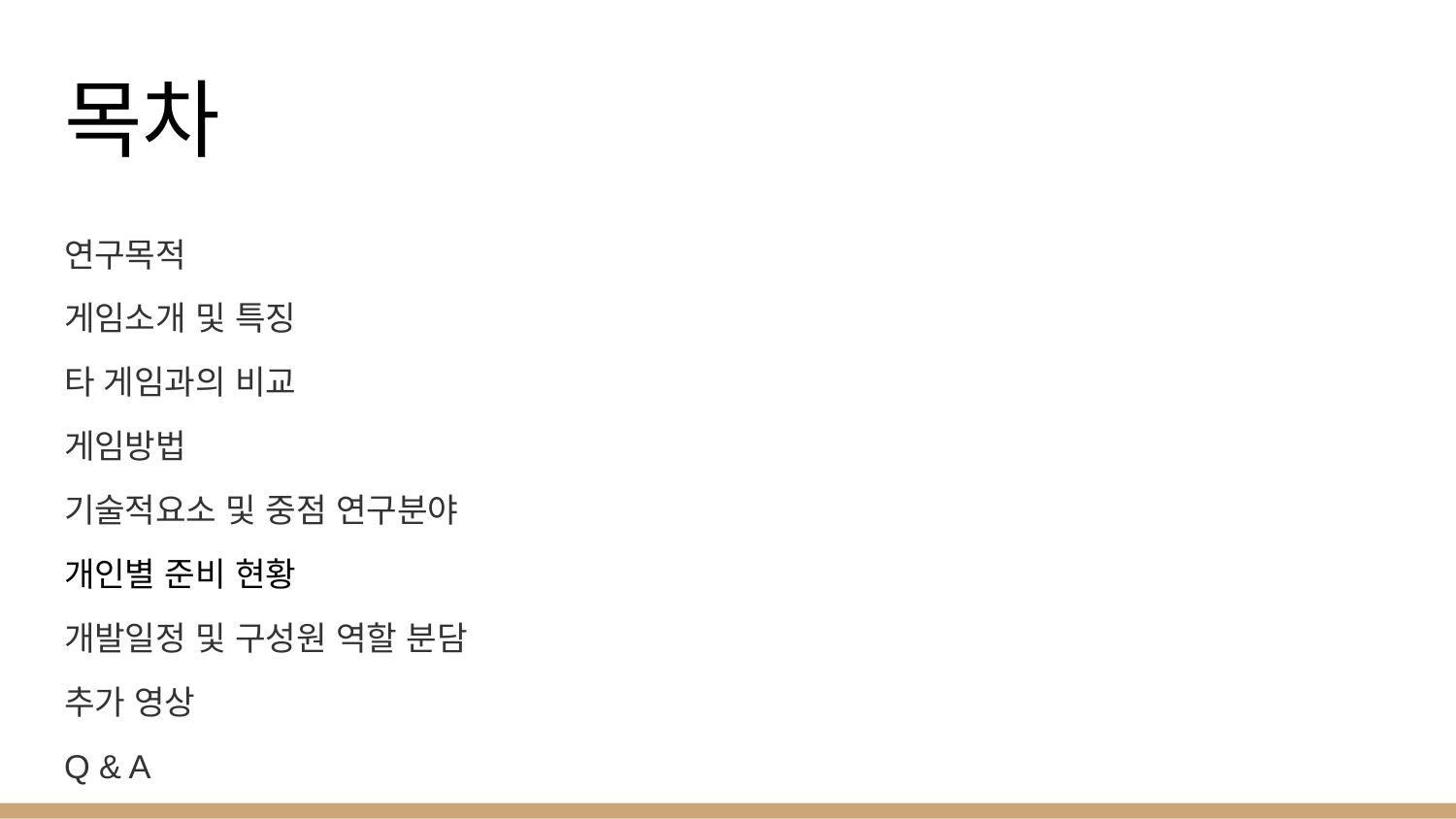

# 목차
연구목적
게임소개 및 특징
타 게임과의 비교
게임방법
기술적요소 및 중점 연구분야
개인별 준비 현황
개발일정 및 구성원 역할 분담
추가 영상
Q & A